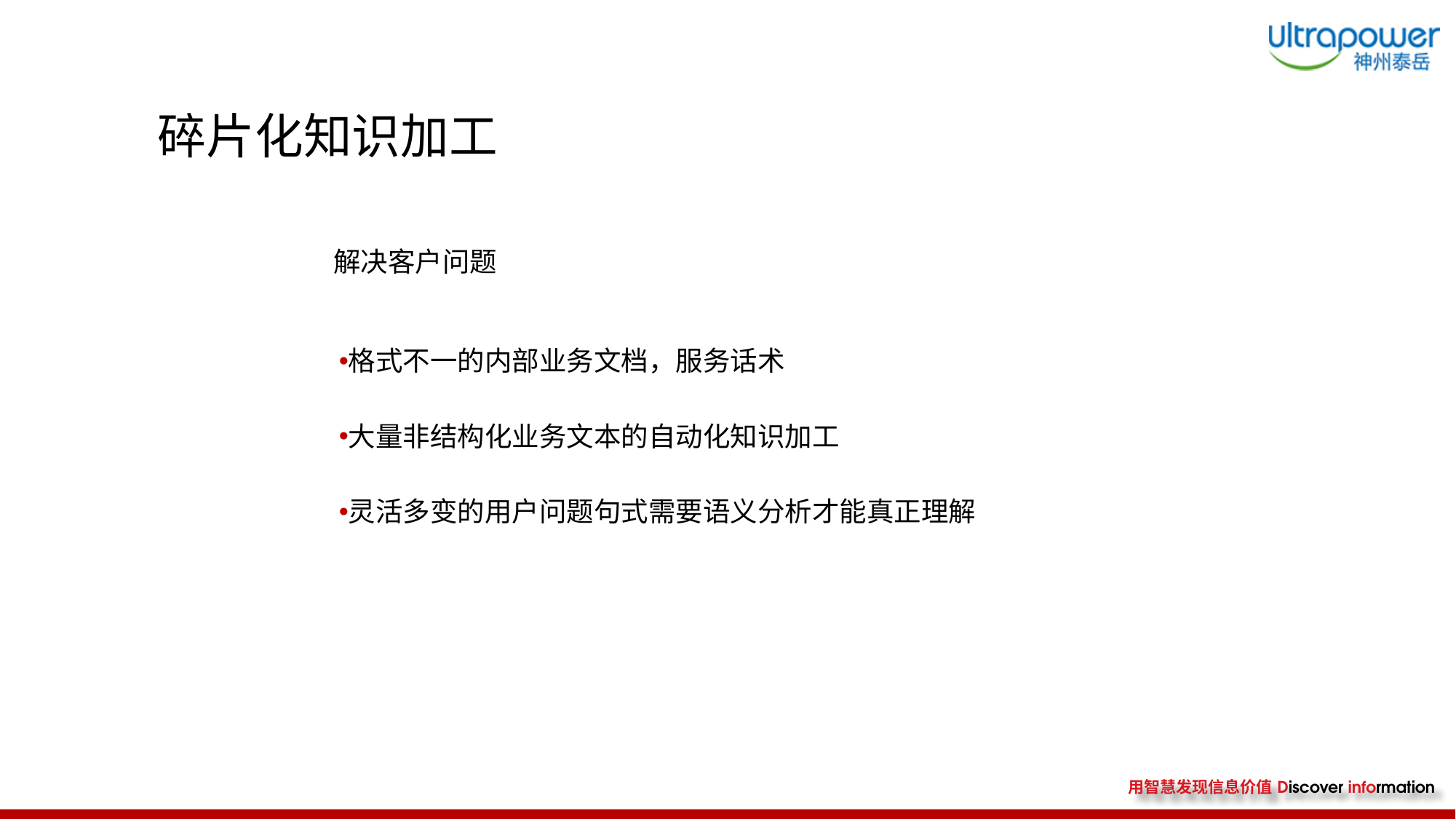

碎片化知识加工
解决客户问题
格式不一的内部业务文档，服务话术

大量非结构化业务文本的自动化知识加工

灵活多变的用户问题句式需要语义分析才能真正理解